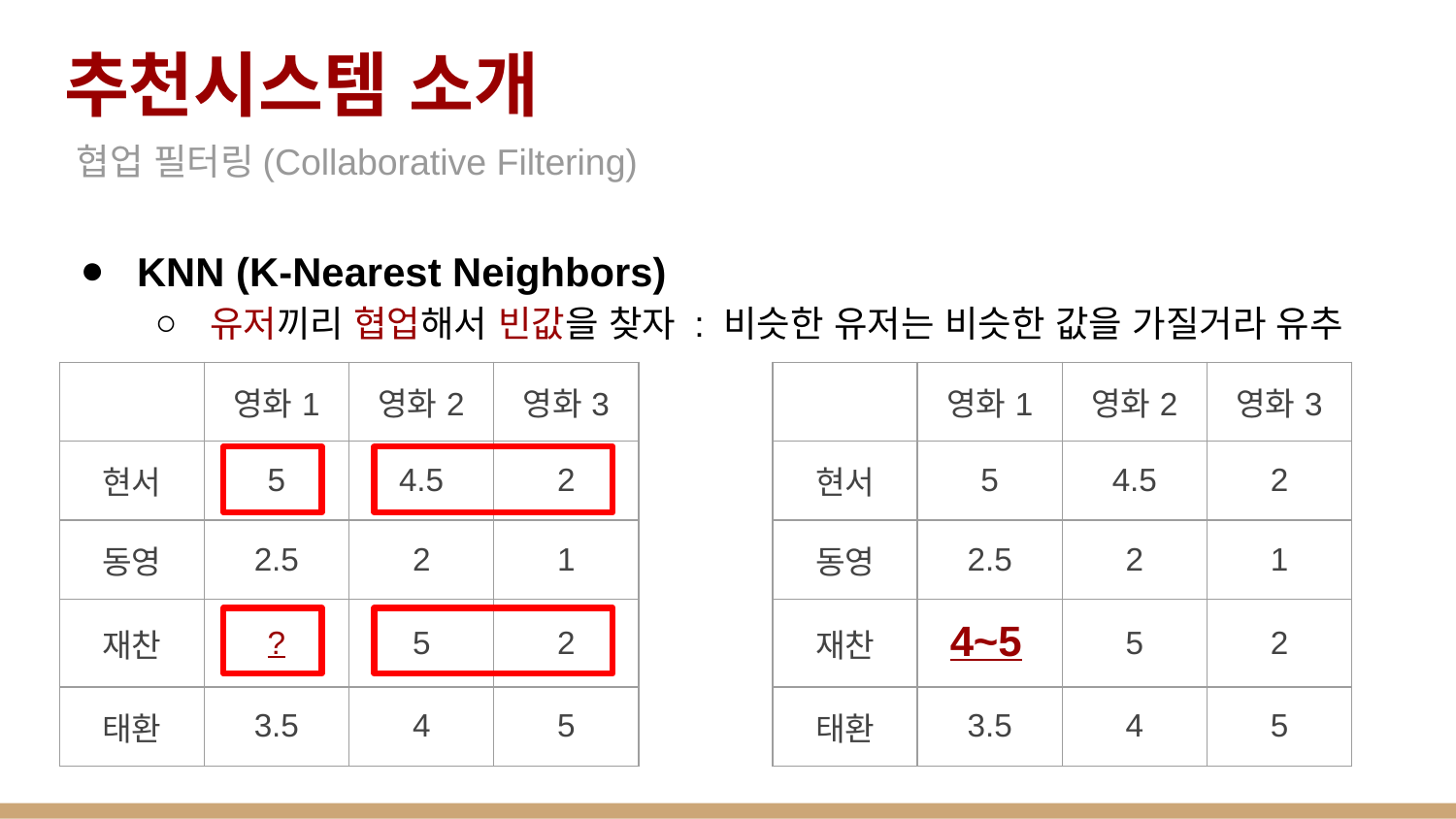

# 추천시스템 소개
협업 필터링(Collaborative Filtering)

KNN (K-Nearest Neighbors)
유저끼리 협업해서 빈값을 찾자 : 비슷한 유저는 비슷한 값을 가질거라 유추
|  | 영화1 | 영화2 | 영화3 |
| --- | --- | --- | --- |
| 현서 | 5 | 4.5 | 2 |
| 동영 | 2.5 | 2 | 1 |
| 재찬 | ? | 5 | 2 |
| 태환 | 3.5 | 4 | 5 |
|  | 영화1 | 영화2 | 영화3 |
| --- | --- | --- | --- |
| 현서 | 5 | 4.5 | 2 |
| 동영 | 2.5 | 2 | 1 |
| 재찬 |  | 5 | 2 |
| 태환 | 3.5 | 4 | 5 |

4~5